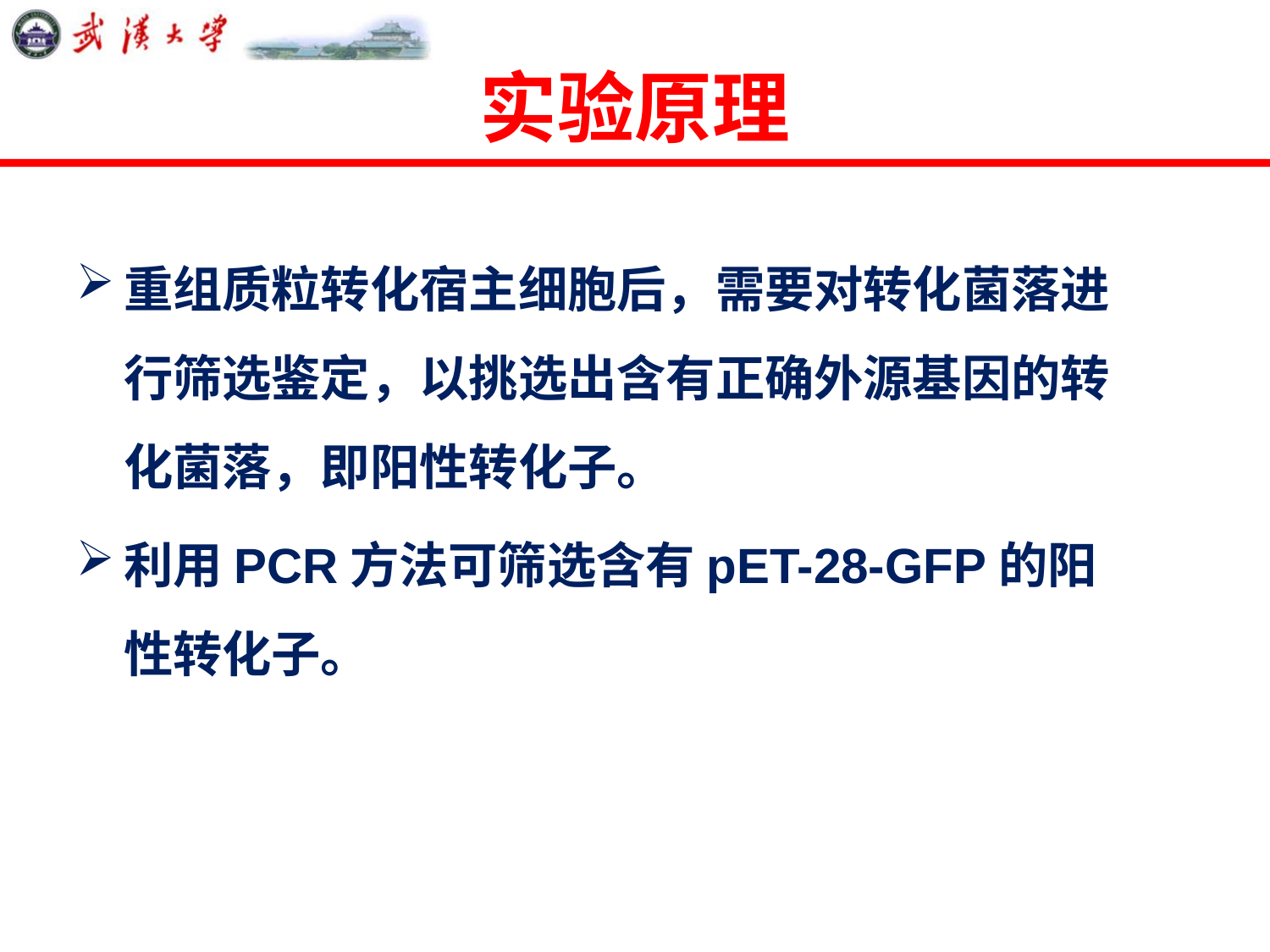

# 实验原理
重组质粒转化宿主细胞后，需要对转化菌落进行筛选鉴定，以挑选出含有正确外源基因的转化菌落，即阳性转化子。
利用PCR方法可筛选含有pET-28-GFP的阳性转化子。